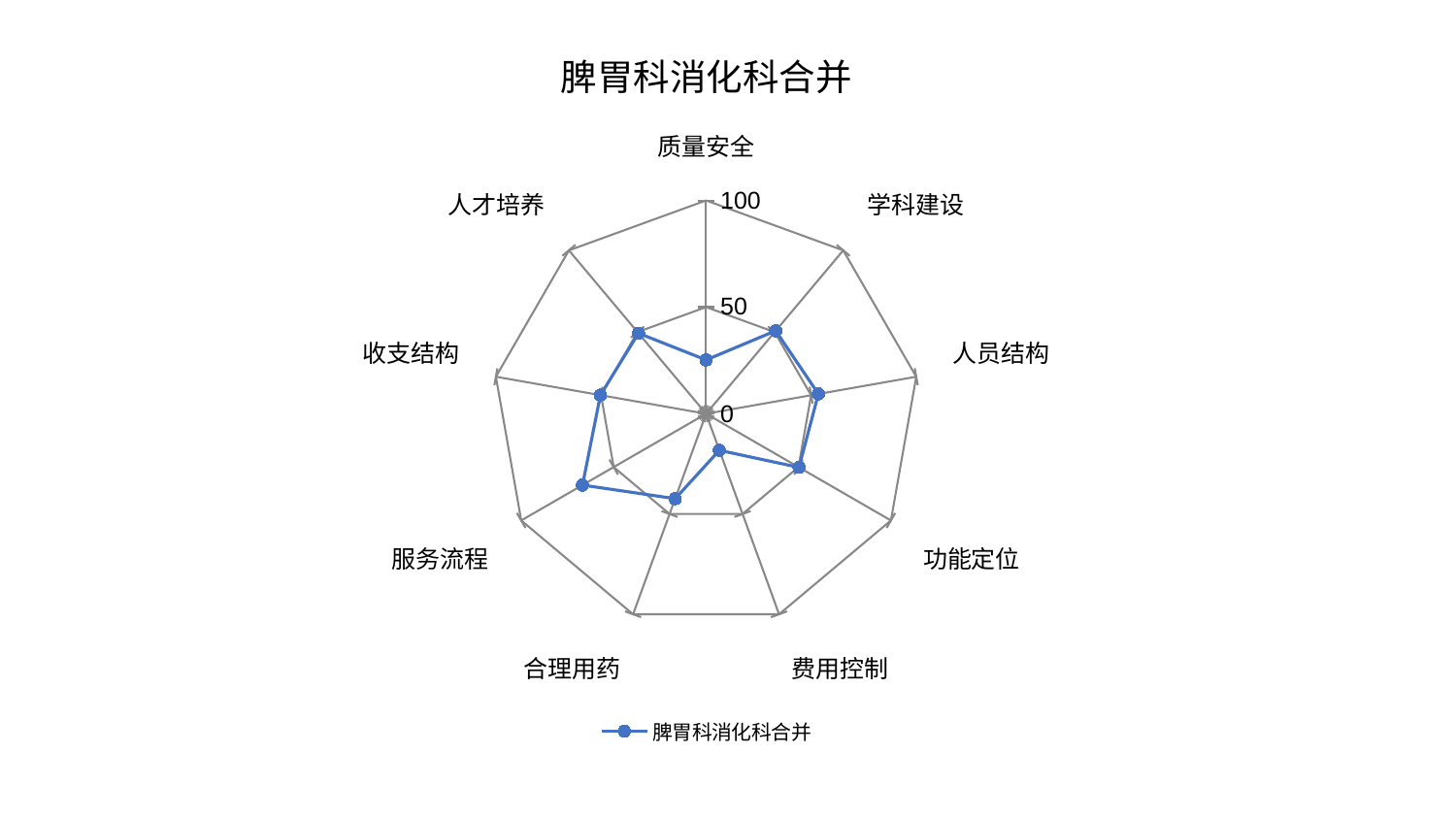

### Chart: 脾胃科消化科合并

| Category | 脾胃科消化科合并 |
|---|---|
| 质量安全 | 25.235234628650765 |
| 学科建设 | 50.783140627308825 |
| 人员结构 | 53.4500643113515 |
| 功能定位 | 50.270042261919414 |
| 费用控制 | 18.22412605021536 |
| 合理用药 | 42.35513962317865 |
| 服务流程 | 66.8736895068678 |
| 收支结构 | 50.27853666411523 |
| 人才培养 | 49.289176481029244 |
147